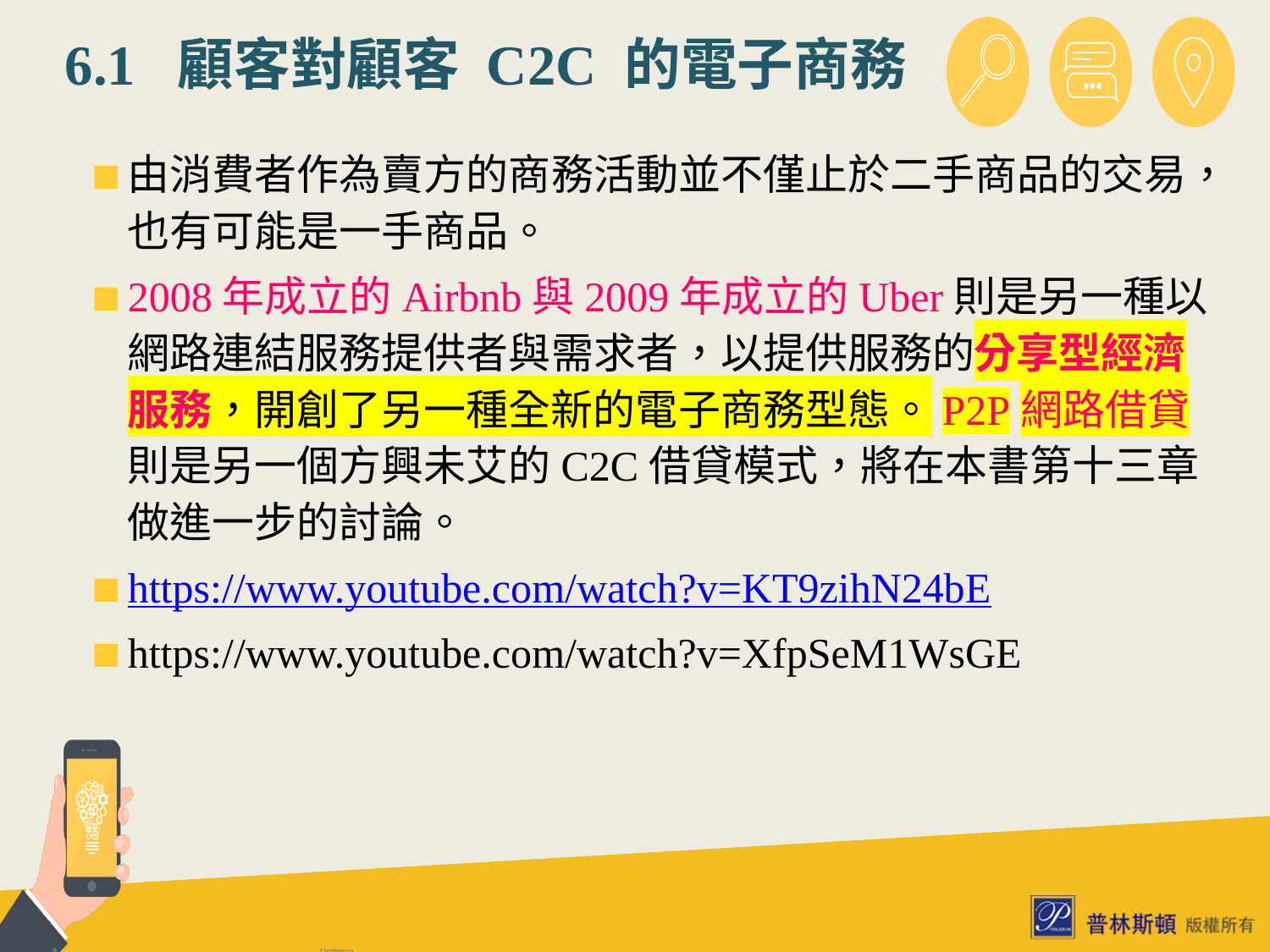

# 6.1  顧客對顧客 C2C 的電子商務
由消費者作為賣方的商務活動並不僅止於二手商品的交易，也有可能是一手商品。
2008年成立的Airbnb與2009年成立的Uber則是另一種以網路連結服務提供者與需求者，以提供服務的分享型經濟服務，開創了另一種全新的電子商務型態。P2P網路借貸則是另一個方興未艾的C2C借貸模式，將在本書第十三章做進一步的討論。
https://www.youtube.com/watch?v=KT9zihN24bE
https://www.youtube.com/watch?v=XfpSeM1WsGE